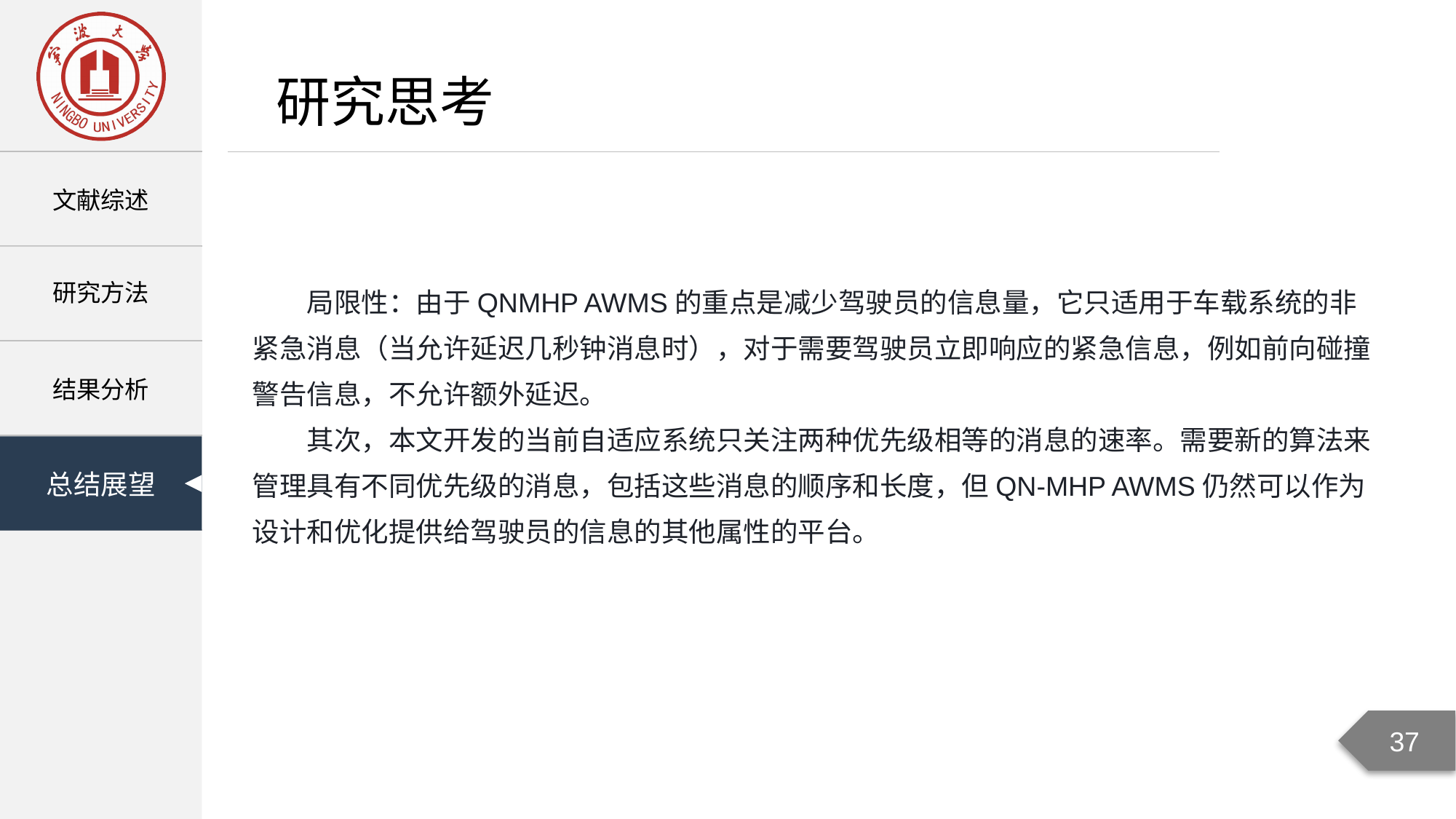

研究思考
局限性：由于QNMHP AWMS的重点是减少驾驶员的信息量，它只适用于车载系统的非紧急消息（当允许延迟几秒钟消息时），对于需要驾驶员立即响应的紧急信息，例如前向碰撞警告信息，不允许额外延迟。
其次，本文开发的当前自适应系统只关注两种优先级相等的消息的速率。需要新的算法来管理具有不同优先级的消息，包括这些消息的顺序和长度，但QN-MHP AWMS仍然可以作为设计和优化提供给驾驶员的信息的其他属性的平台。